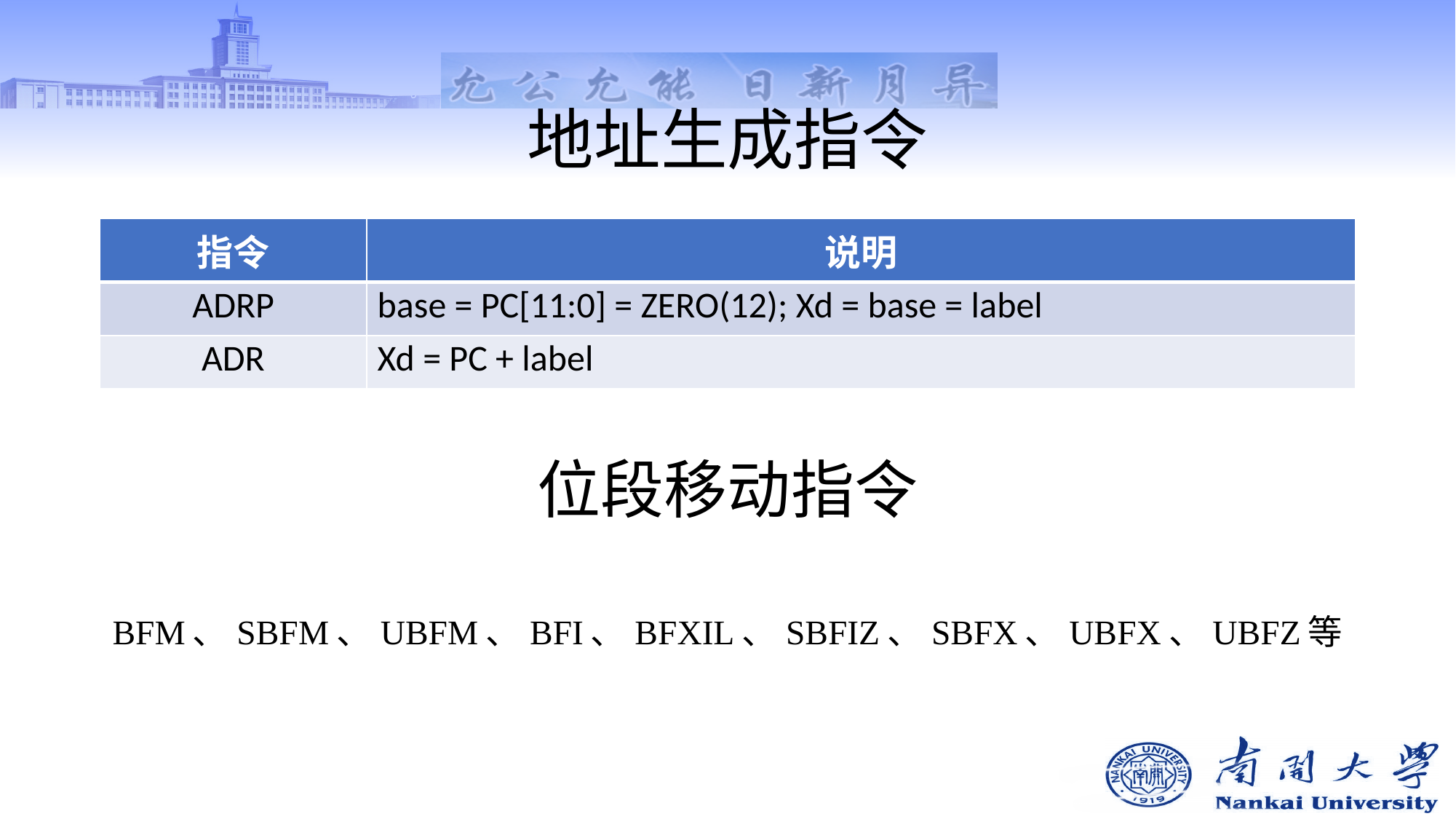

# 地址生成指令
| 指令 | 说明 |
| --- | --- |
| ADRP | base = PC[11:0] = ZERO(12); Xd = base = label |
| ADR | Xd = PC + label |
位段移动指令
BFM、SBFM、UBFM、BFI、BFXIL、SBFIZ、SBFX、UBFX、UBFZ等